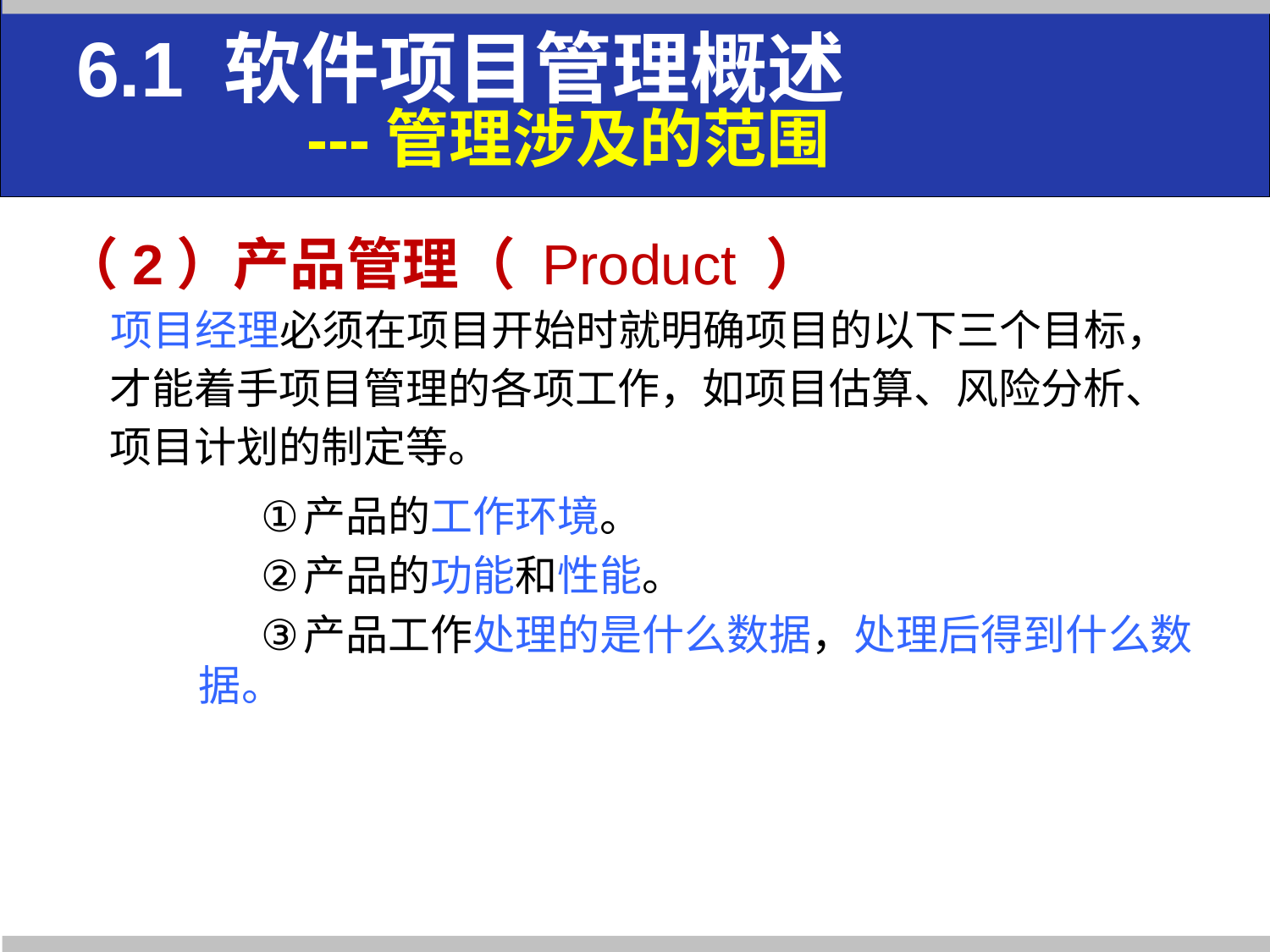

# 6.1 软件项目管理概述 ---管理涉及的范围
（2）产品管理（ Product ）
    项目经理必须在项目开始时就明确项目的以下三个目标，才能着手项目管理的各项工作，如项目估算、风险分析、项目计划的制定等。
产品的工作环境。
产品的功能和性能。
产品工作处理的是什么数据，处理后得到什么数据。

723